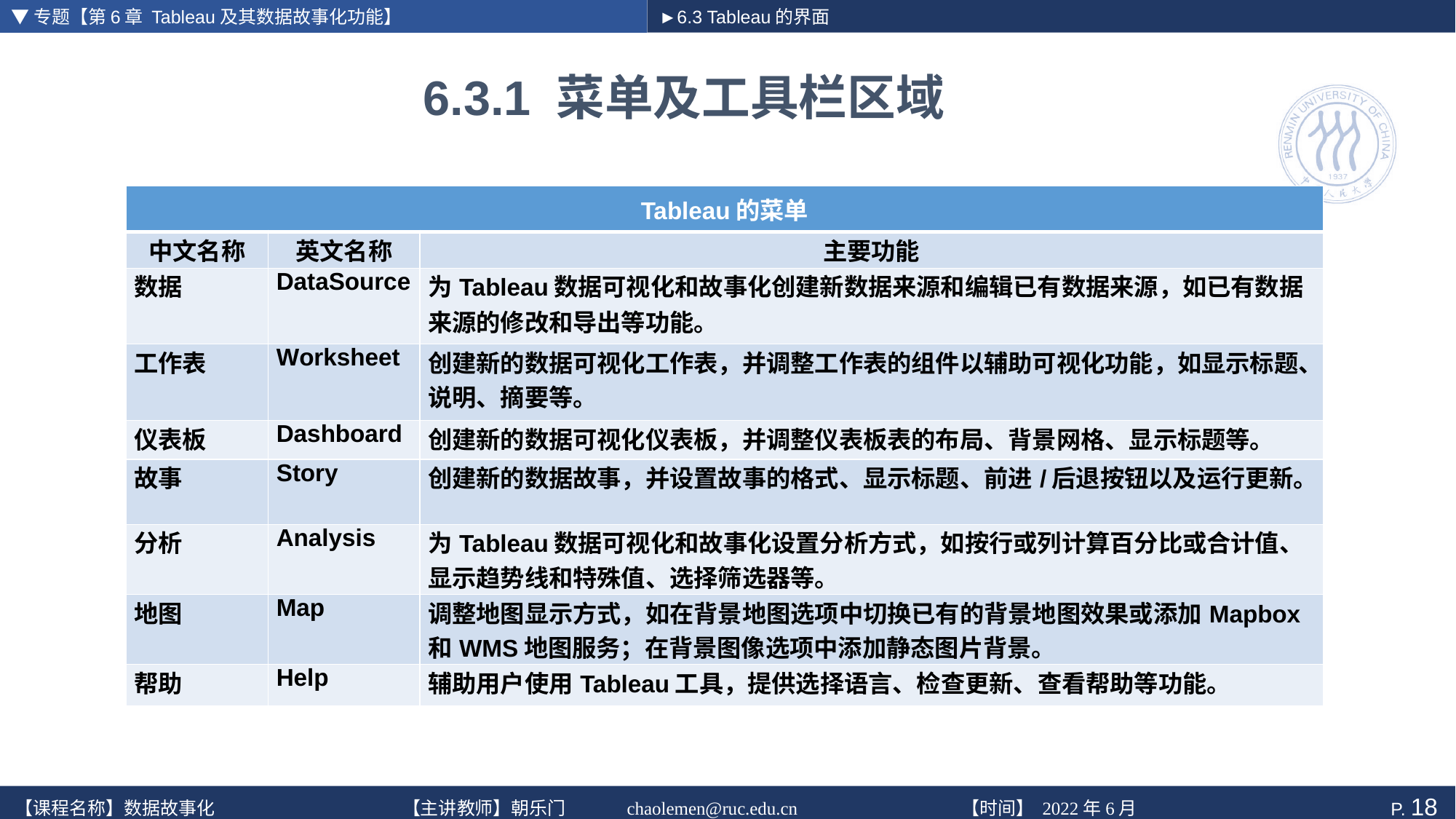

▼专题【第6章 Tableau及其数据故事化功能】
►6.3 Tableau的界面
# 6.3.1 菜单及工具栏区域
| Tableau的菜单 |  |  |
| --- | --- | --- |
| 中文名称 | 英文名称 | 主要功能 |
| 数据 | DataSource | 为Tableau数据可视化和故事化创建新数据来源和编辑已有数据来源，如已有数据来源的修改和导出等功能。 |
| 工作表 | Worksheet | 创建新的数据可视化工作表，并调整工作表的组件以辅助可视化功能，如显示标题、说明、摘要等。 |
| 仪表板 | Dashboard | 创建新的数据可视化仪表板，并调整仪表板表的布局、背景网格、显示标题等。 |
| 故事 | Story | 创建新的数据故事，并设置故事的格式、显示标题、前进/后退按钮以及运行更新。 |
| 分析 | Analysis | 为Tableau数据可视化和故事化设置分析方式，如按行或列计算百分比或合计值、显示趋势线和特殊值、选择筛选器等。 |
| 地图 | Map | 调整地图显示方式，如在背景地图选项中切换已有的背景地图效果或添加Mapbox和WMS地图服务；在背景图像选项中添加静态图片背景。 |
| 帮助 | Help | 辅助用户使用Tableau工具，提供选择语言、检查更新、查看帮助等功能。 |